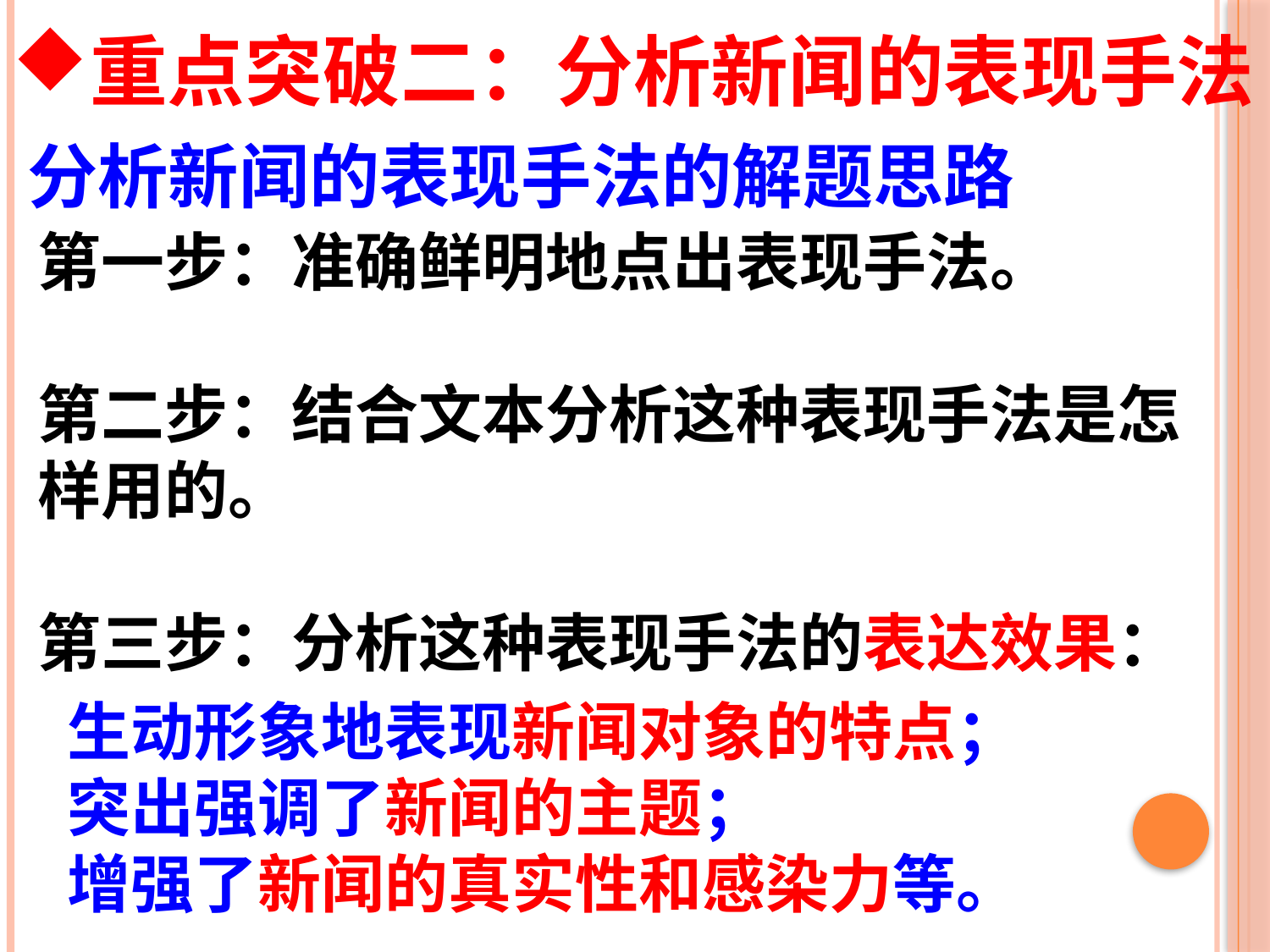

重点突破二：分析新闻的表现手法
分析新闻的表现手法的解题思路
第一步：准确鲜明地点出表现手法。

第二步：结合文本分析这种表现手法是怎样用的。

第三步：分析这种表现手法的表达效果：
生动形象地表现新闻对象的特点；
突出强调了新闻的主题；
增强了新闻的真实性和感染力等。